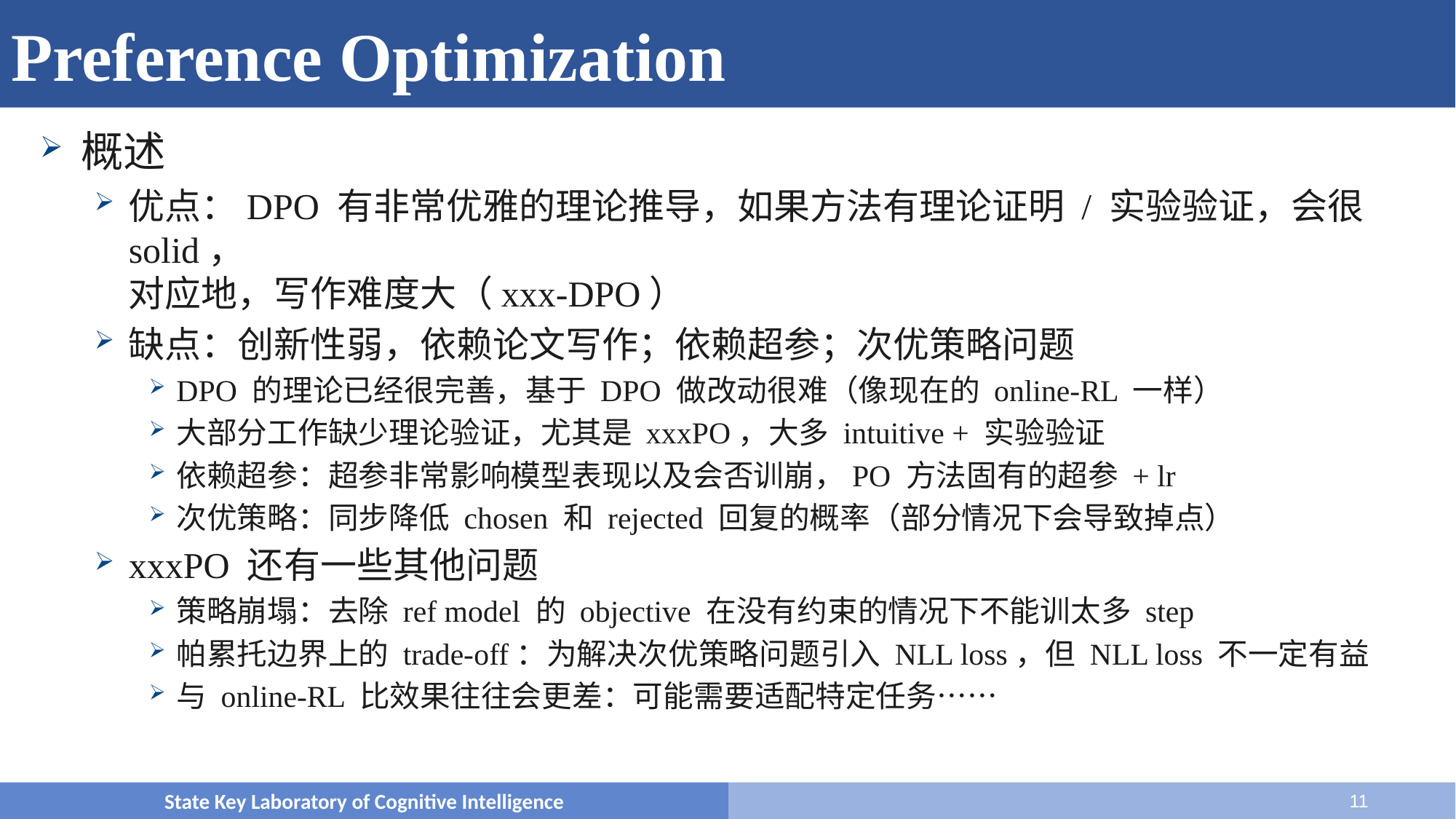

# Preference Optimization
概述
优点：DPO 有非常优雅的理论推导，如果方法有理论证明 / 实验验证，会很 solid，
对应地，写作难度大（xxx-DPO）
缺点：创新性弱，依赖论文写作；依赖超参；次优策略问题
DPO 的理论已经很完善，基于 DPO 做改动很难（像现在的 online-RL 一样）
大部分工作缺少理论验证，尤其是 xxxPO，大多 intuitive + 实验验证
依赖超参：超参非常影响模型表现以及会否训崩，PO 方法固有的超参 + lr
次优策略：同步降低 chosen 和 rejected 回复的概率（部分情况下会导致掉点）
xxxPO 还有一些其他问题
策略崩塌：去除 ref model 的 objective 在没有约束的情况下不能训太多 step
帕累托边界上的 trade-off：为解决次优策略问题引入 NLL loss，但 NLL loss 不一定有益
与 online-RL 比效果往往会更差：可能需要适配特定任务……

State Key Laboratory of Cognitive Intelligence
11